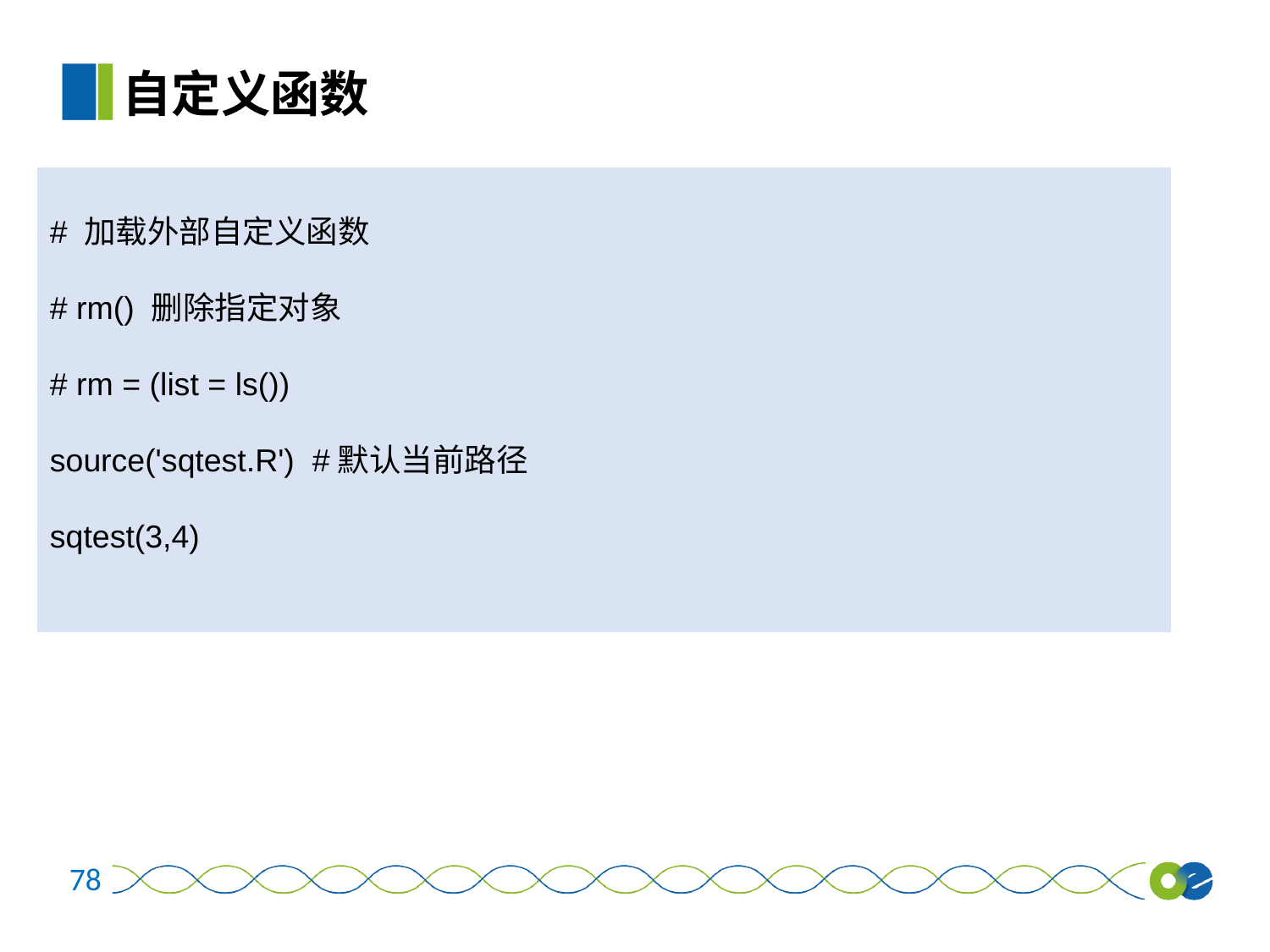

自定义函数
# 加载外部自定义函数
# rm() 删除指定对象
# rm = (list = ls())
source('sqtest.R')  #默认当前路径
sqtest(3,4)
78